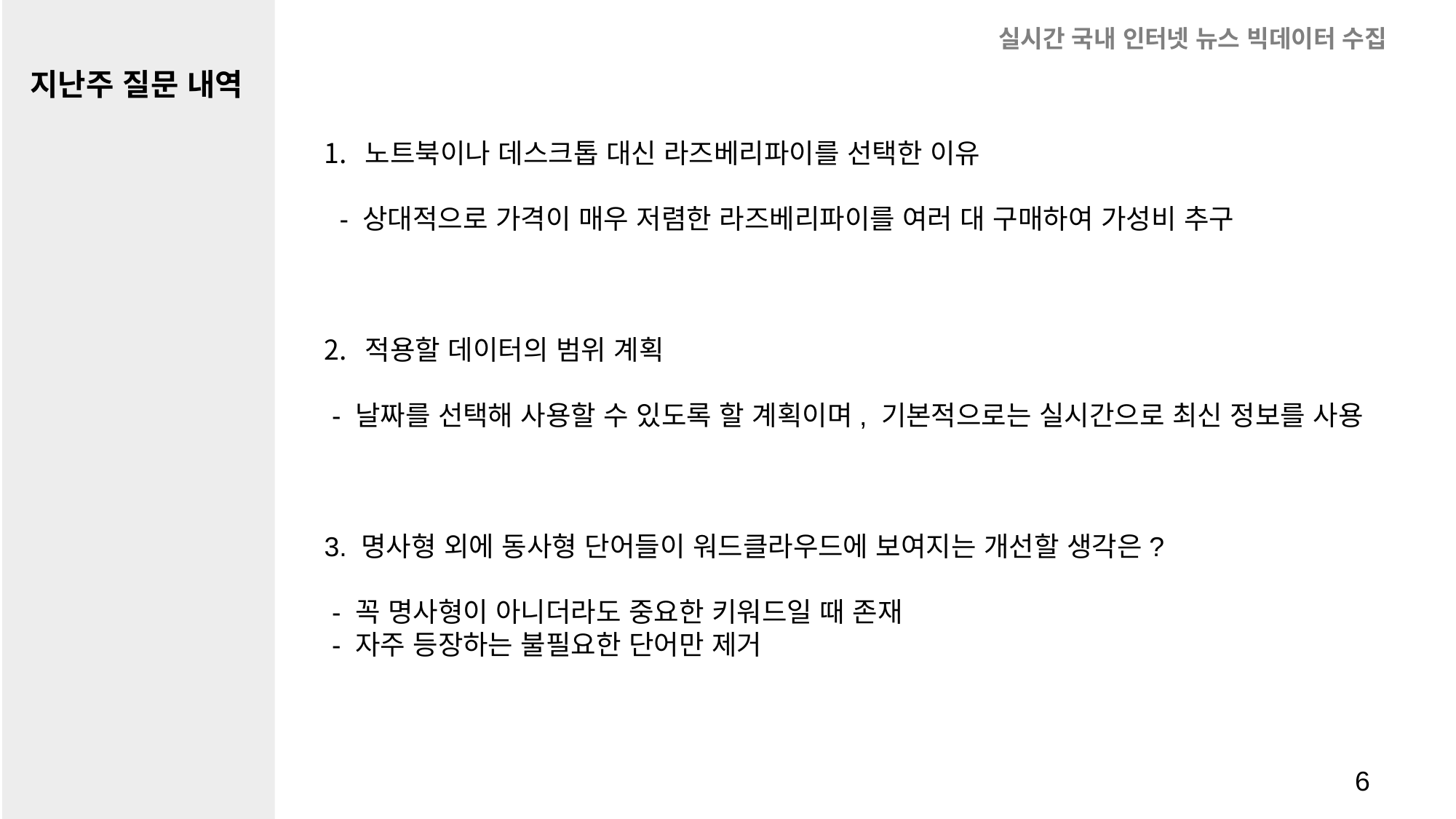

실시간 국내 인터넷 뉴스 빅데이터 수집
지난주 질문 내역
노트북이나 데스크톱 대신 라즈베리파이를 선택한 이유

  - 상대적으로 가격이 매우 저렴한 라즈베리파이를 여러 대 구매하여 가성비 추구

적용할 데이터의 범위 계획

 - 날짜를 선택해 사용할 수 있도록 할 계획이며, 기본적으로는 실시간으로 최신 정보를 사용

3. 명사형 외에 동사형 단어들이 워드클라우드에 보여지는 개선할 생각은?

 - 꼭 명사형이 아니더라도 중요한 키워드일 때 존재
 - 자주 등장하는 불필요한 단어만 제거

Open eyes
6